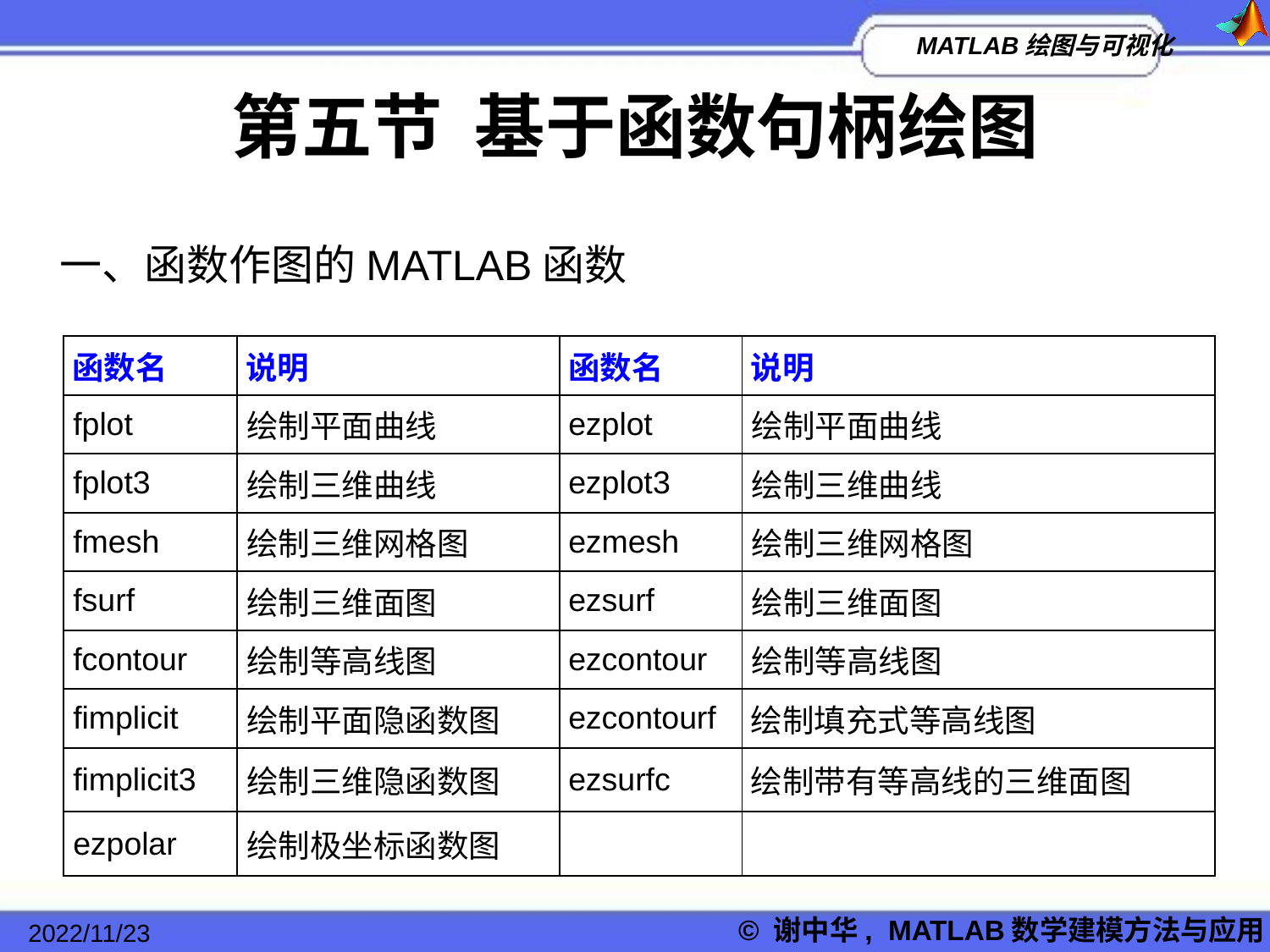

第五节  基于函数句柄绘图
一、函数作图的MATLAB函数
| 函数名 | 说明 | 函数名 | 说明 |
| --- | --- | --- | --- |
| fplot | 绘制平面曲线 | ezplot | 绘制平面曲线 |
| fplot3 | 绘制三维曲线 | ezplot3 | 绘制三维曲线 |
| fmesh | 绘制三维网格图 | ezmesh | 绘制三维网格图 |
| fsurf | 绘制三维面图 | ezsurf | 绘制三维面图 |
| fcontour | 绘制等高线图 | ezcontour | 绘制等高线图 |
| fimplicit | 绘制平面隐函数图 | ezcontourf | 绘制填充式等高线图 |
| fimplicit3 | 绘制三维隐函数图 | ezsurfc | 绘制带有等高线的三维面图 |
| ezpolar | 绘制极坐标函数图 |  |  |
2022/11/23
© 谢中华,  MATLAB数学建模方法与应用